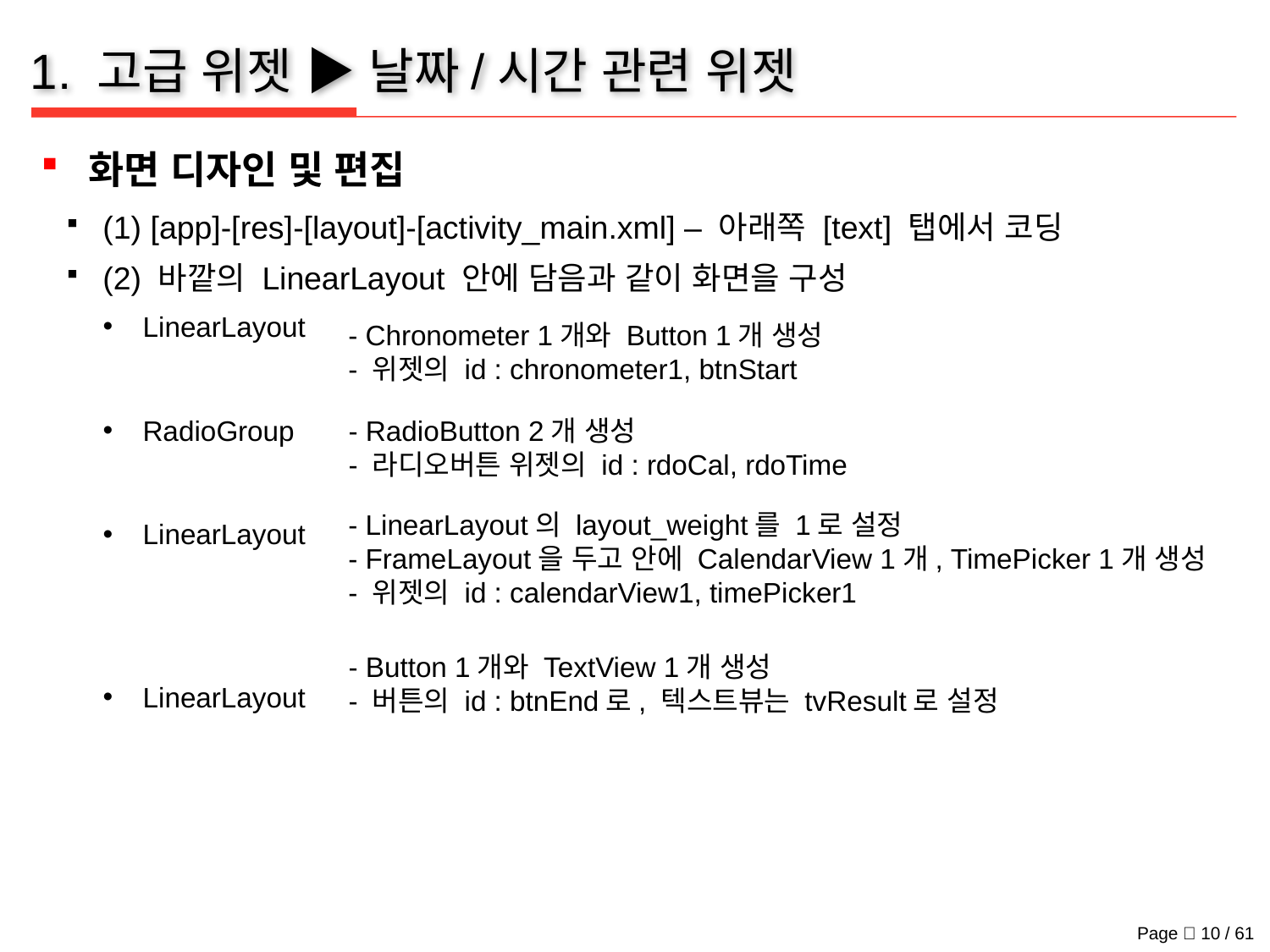

# 1. 고급 위젯 ▶ 날짜/시간 관련 위젯
화면 디자인 및 편집
(1) [app]-[res]-[layout]-[activity_main.xml] – 아래쪽 [text] 탭에서 코딩
(2) 바깥의 LinearLayout 안에 담음과 같이 화면을 구성
LinearLayout

RadioGroup

LinearLayout

LinearLayout
- Chronometer 1개와 Button 1개 생성
- 위젯의 id : chronometer1, btnStart
- RadioButton 2개 생성
- 라디오버튼 위젯의 id : rdoCal, rdoTime
- LinearLayout의 layout_weight를 1로 설정
- FrameLayout을 두고 안에 CalendarView 1개, TimePicker 1개 생성
- 위젯의 id : calendarView1, timePicker1
- Button 1개와 TextView 1개 생성
- 버튼의 id : btnEnd로, 텍스트뷰는 tvResult로 설정